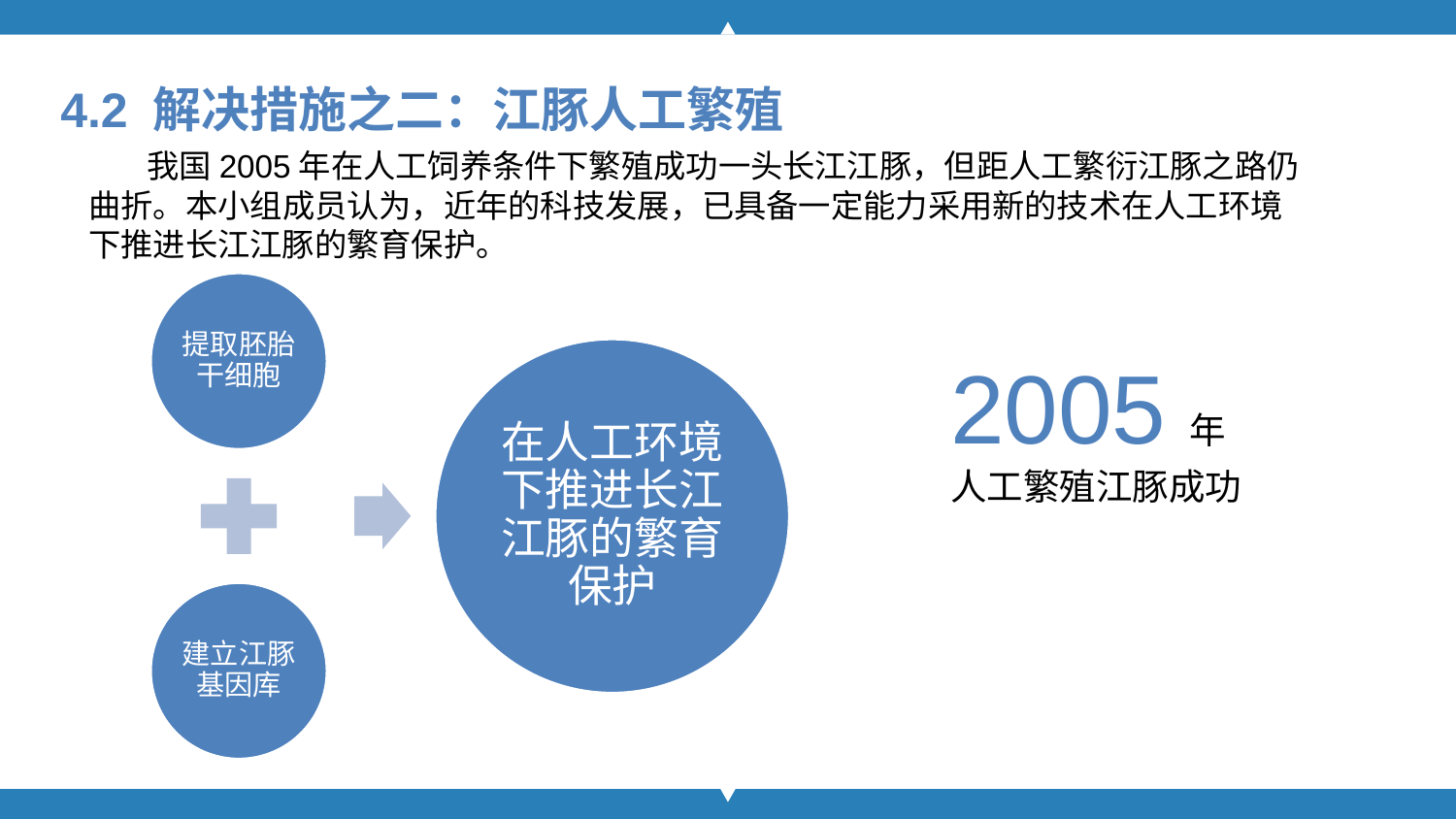

4.2 解决措施之二：江豚人工繁殖
      我国2005年在人工饲养条件下繁殖成功一头长江江豚，但距人工繁衍江豚之路仍曲折。本小组成员认为，近年的科技发展，已具备一定能力采用新的技术在人工环境下推进长江江豚的繁育保护。

提取胚胎干细胞

建立江豚基因库

在人工环境下推进长江江豚的繁育保护
2005年
人工繁殖江豚成功